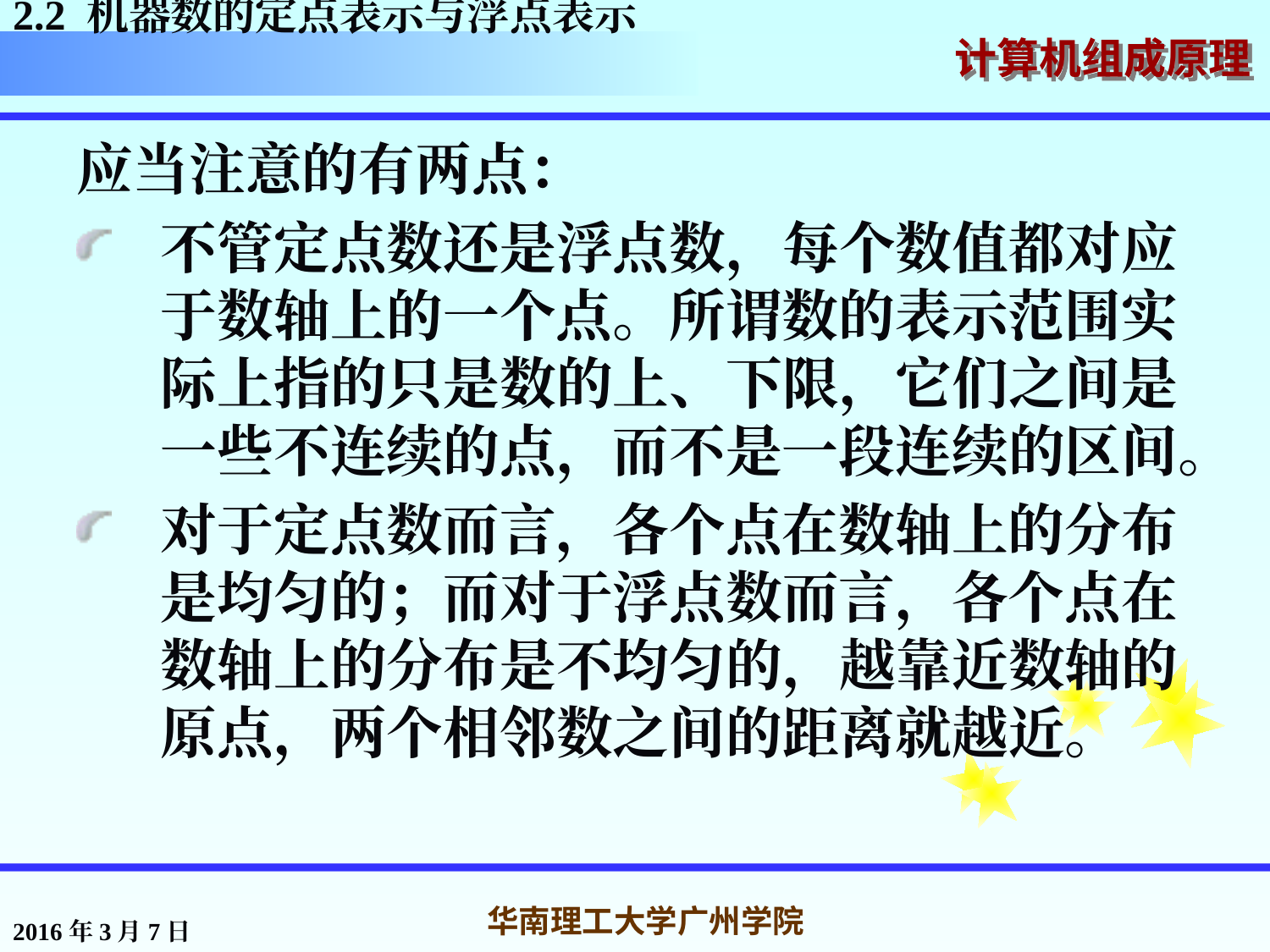

2.2 机器数的定点表示与浮点表示
应当注意的有两点：
不管定点数还是浮点数，每个数值都对应于数轴上的一个点。所谓数的表示范围实际上指的只是数的上、下限，它们之间是一些不连续的点，而不是一段连续的区间。
对于定点数而言，各个点在数轴上的分布是均匀的；而对于浮点数而言，各个点在数轴上的分布是不均匀的，越靠近数轴的原点，两个相邻数之间的距离就越近。
2016年3月7日
华南理工大学广州学院